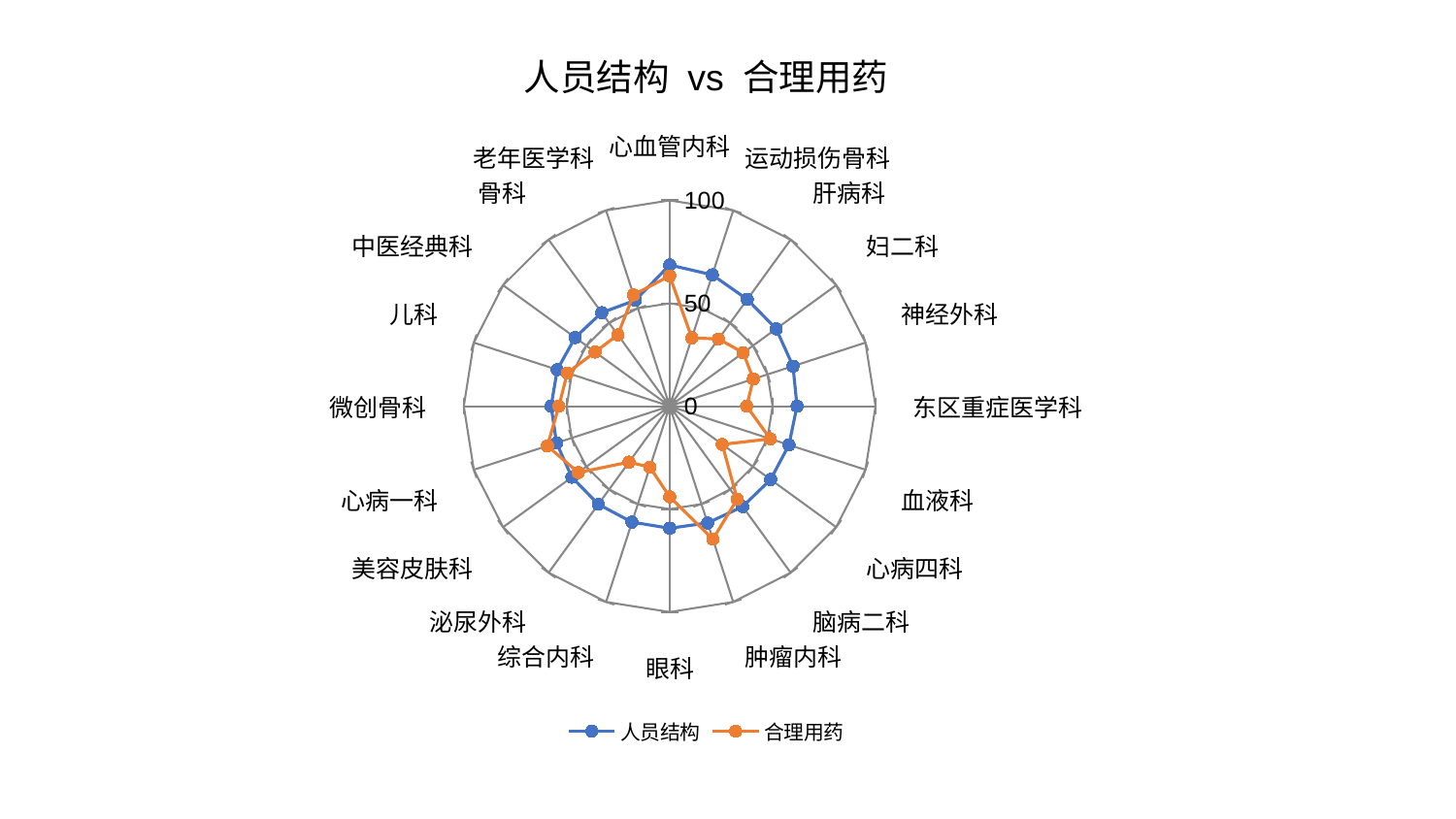

### Chart: 人员结构 vs 合理用药

| Category | 人员结构 | 合理用药 |
|---|---|---|
| 心血管内科 | 68.61442212244741 | 63.28166771848115 |
| 运动损伤骨科 | 67.11376356019247 | 34.88531934895933 |
| 肝病科 | 64.14735606821992 | 40.37850079762628 |
| 妇二科 | 63.94935485272591 | 44.19515957475296 |
| 神经外科 | 63.01182611093675 | 42.752701114510565 |
| 东区重症医学科 | 61.88731854516516 | 37.4166876665685 |
| 血液科 | 60.932941004704865 | 51.39475690252793 |
| 心病四科 | 60.633085401576444 | 31.59945847145676 |
| 脑病二科 | 60.3328232792979 | 55.84243208743001 |
| 肿瘤内科 | 59.65133300111872 | 67.97199313964485 |
| 眼科 | 59.308834838237274 | 44.06127805010559 |
| 综合内科 | 59.243470012895344 | 31.16647959314871 |
| 泌尿外科 | 58.92482128217952 | 33.59532316245014 |
| 美容皮肤科 | 58.71924187054746 | 54.85633336787439 |
| 心病一科 | 57.76261880230392 | 62.441198128169255 |
| 微创骨科 | 57.592125064467545 | 53.80611222141628 |
| 儿科 | 57.40997198331998 | 52.252578693157986 |
| 中医经典科 | 56.776863513622786 | 44.77565332401452 |
| 骨科 | 56.193512596878605 | 42.85558865351925 |
| 老年医学科 | 54.083083511750246 | 56.88091321268465 |
48